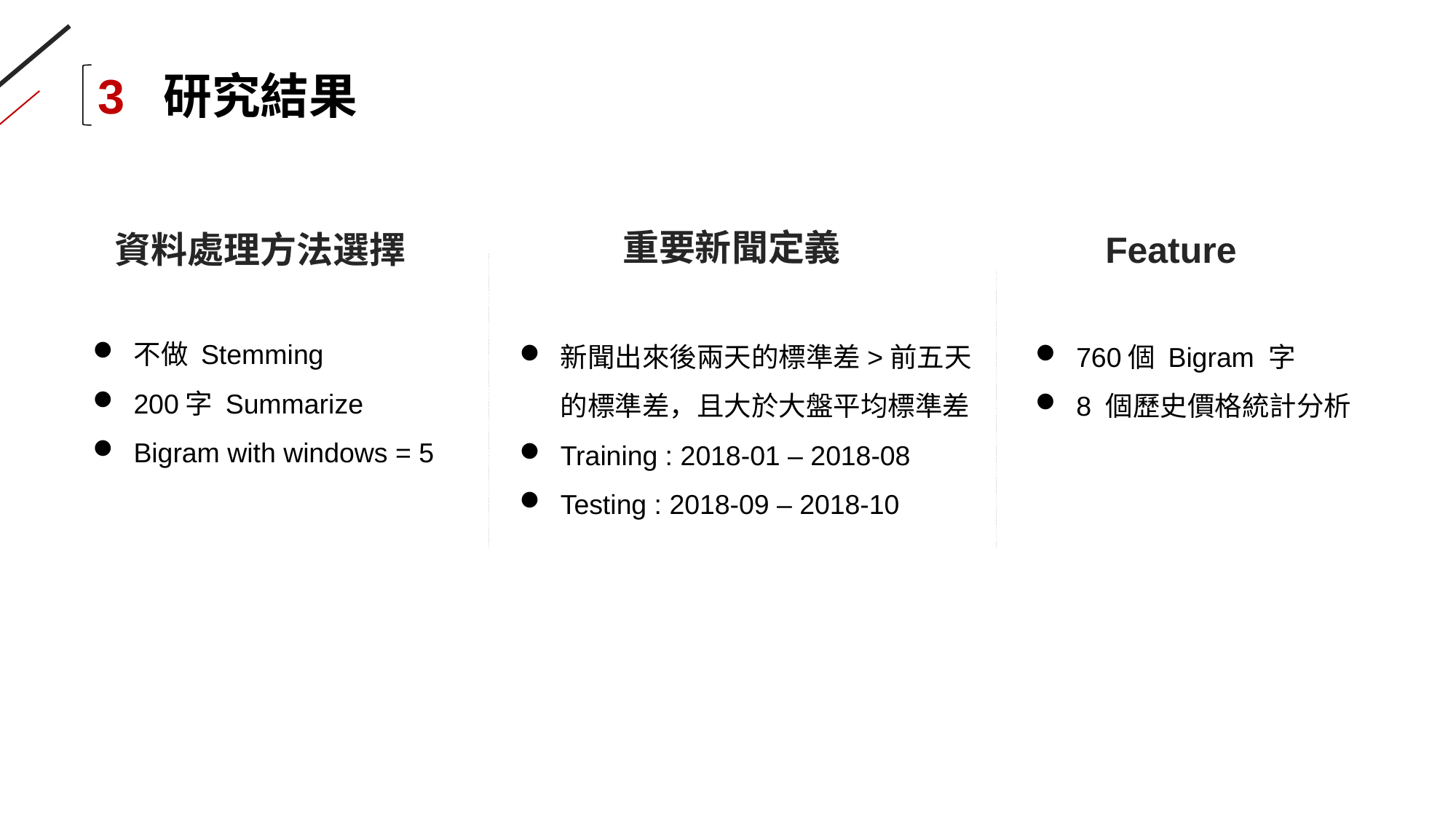

3  研究結果

重要新聞定義
資料處理方法選擇
Feature
不做 Stemming
200字 Summarize
Bigram with windows = 5
新聞出來後兩天的標準差>前五天的標準差，且大於大盤平均標準差
Training : 2018-01 – 2018-08
Testing : 2018-09 – 2018-10
760個 Bigram 字
8 個歷史價格統計分析